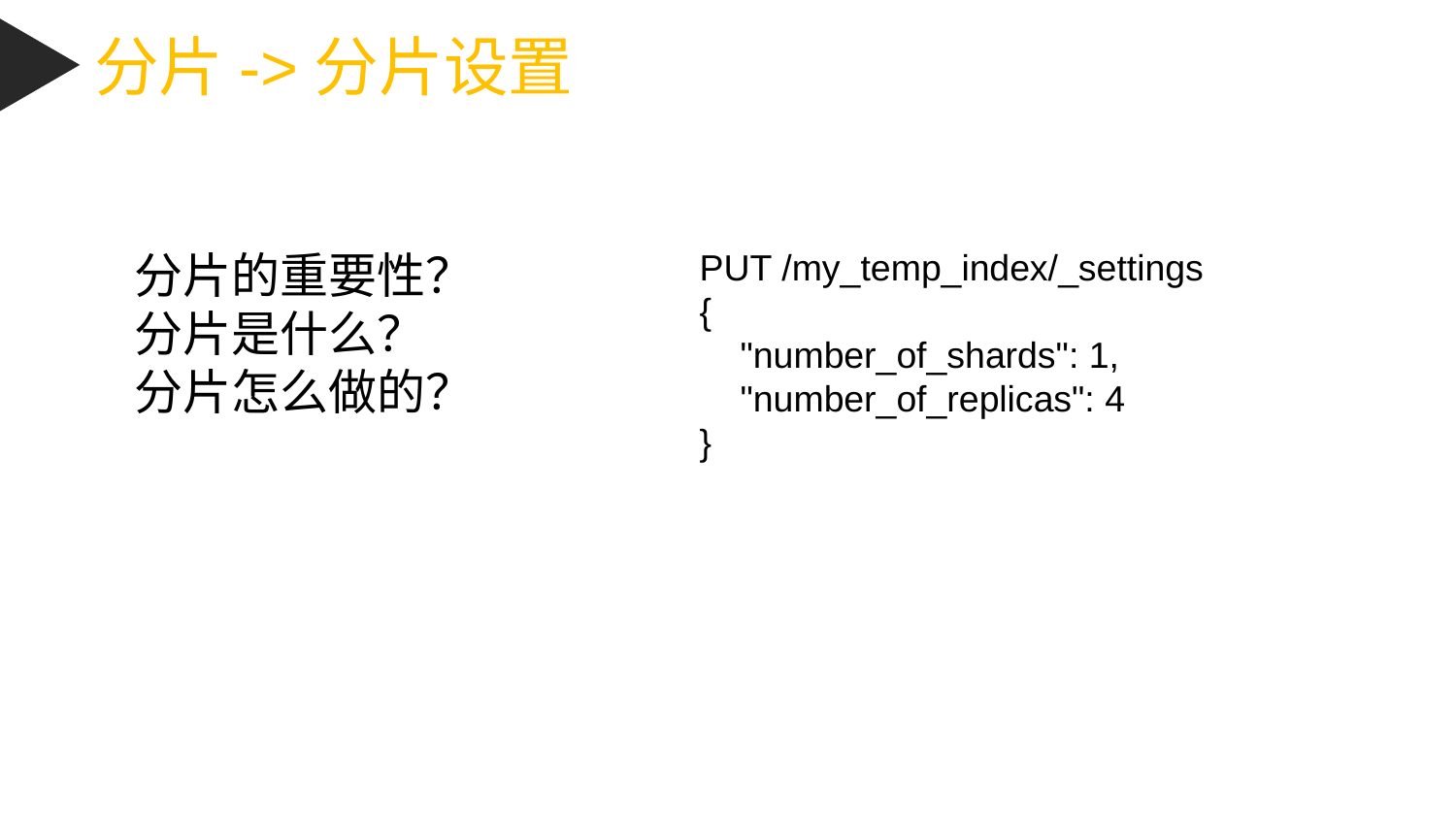

分片->分片设置

分片的重要性？
分片是什么？
分片怎么做的？
PUT /my_temp_index/_settings
{
    "number_of_shards": 1,
    "number_of_replicas": 4
}